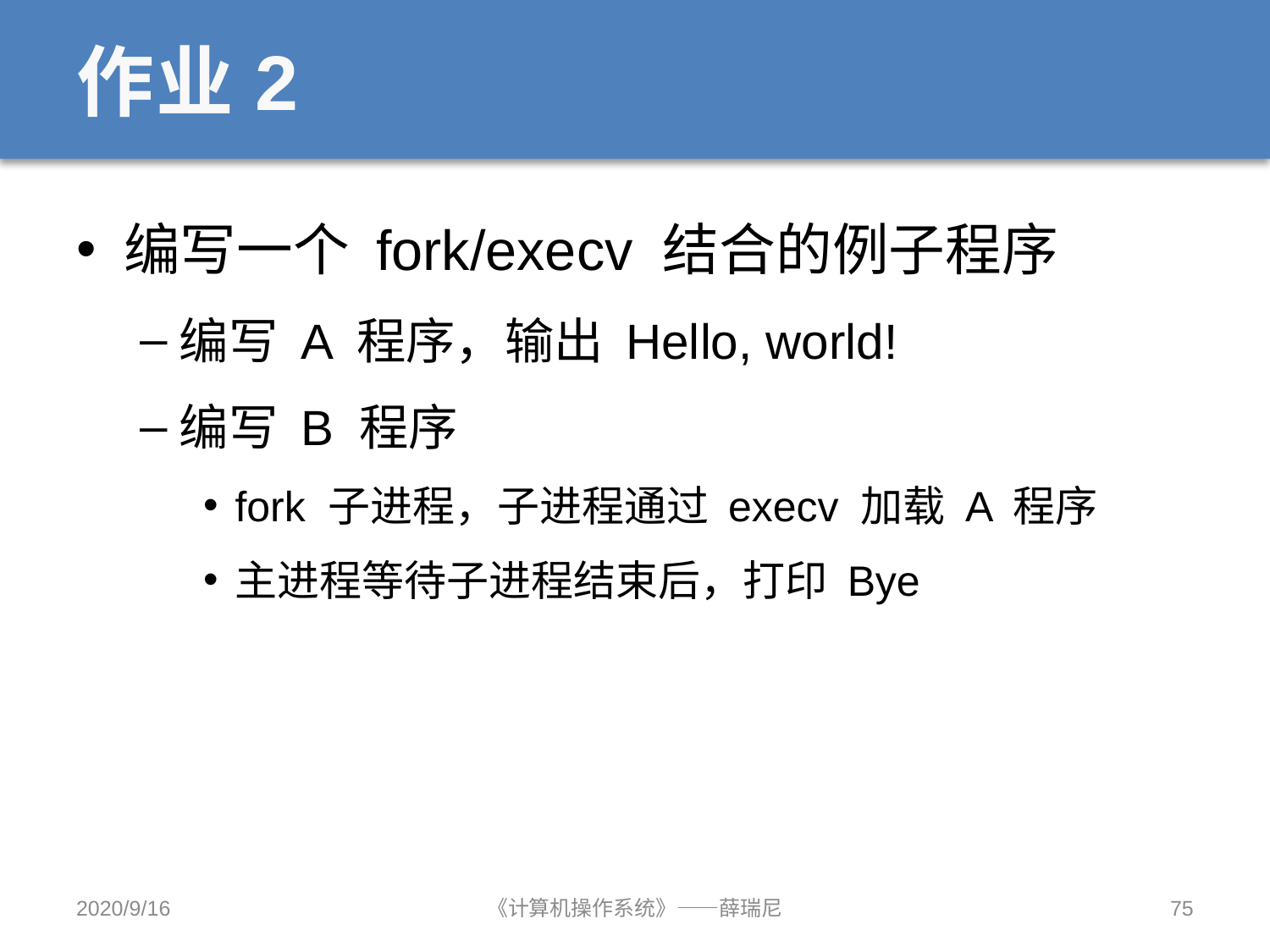

# 作业2
编写一个 fork/execv 结合的例子程序
编写 A 程序，输出 Hello, world!
编写 B 程序
fork 子进程，子进程通过 execv 加载 A 程序
主进程等待子进程结束后，打印 Bye
2020/9/16
《计算机操作系统》——薛瑞尼
75